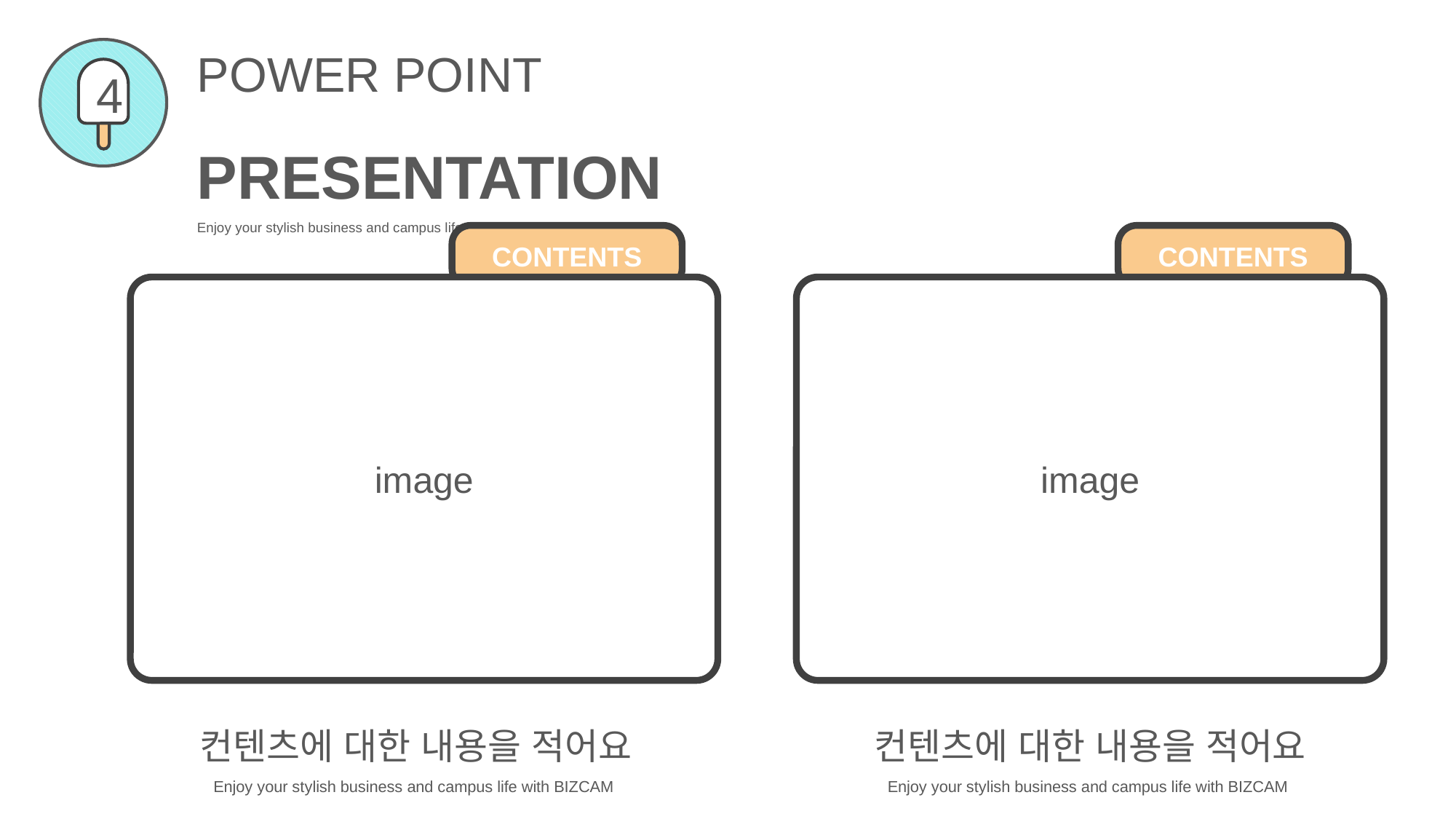

POWER POINT PRESENTATION
Enjoy your stylish business and campus life with BIZCAM

4

CONTENTS
CONTENTS
image
image
컨텐츠에 대한 내용을 적어요
Enjoy your stylish business and campus life with BIZCAM
컨텐츠에 대한 내용을 적어요
Enjoy your stylish business and campus life with BIZCAM